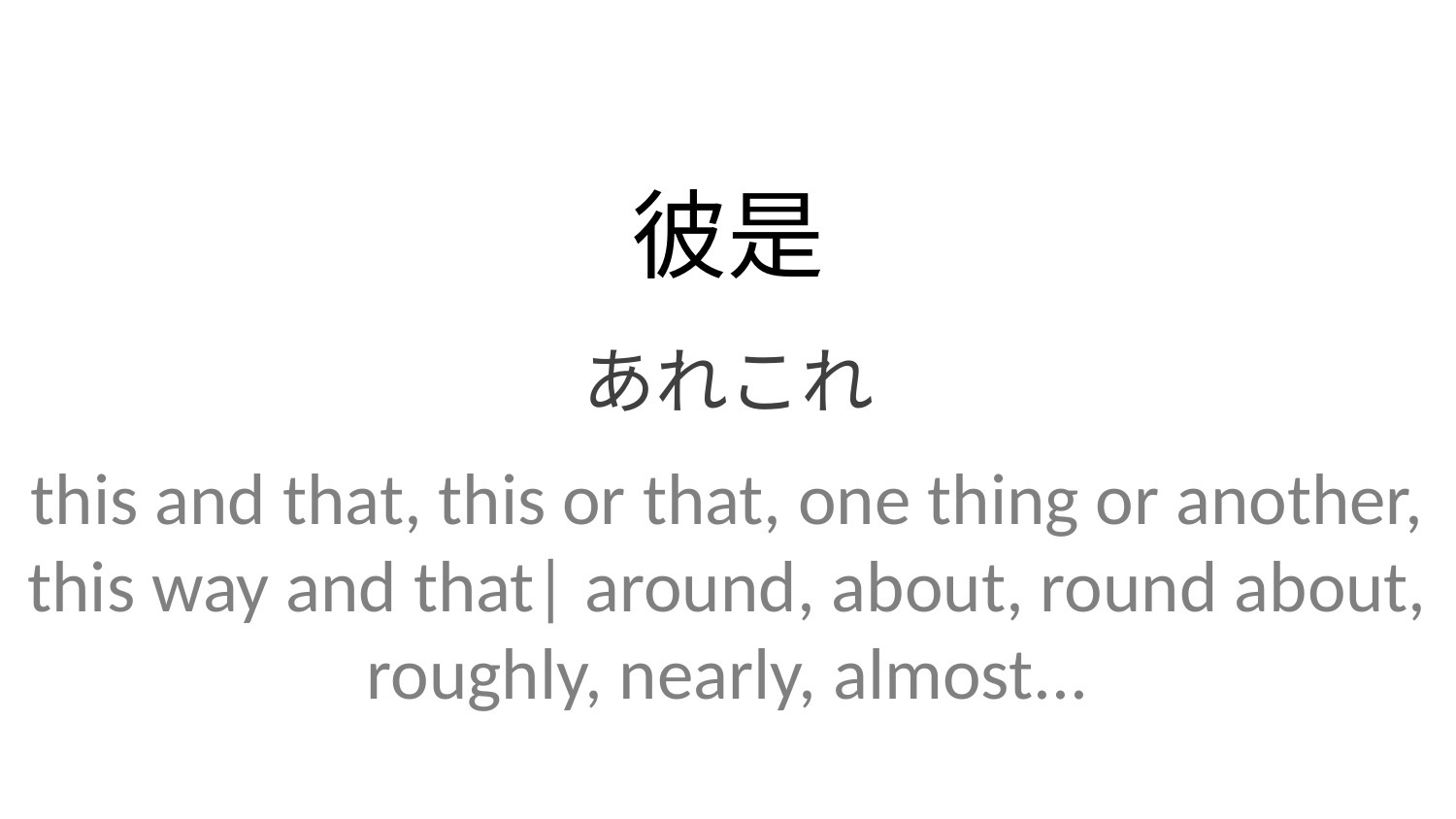

彼是

あれこれ
this and that, this or that, one thing or another, this way and that| around, about, round about, roughly, nearly, almost...